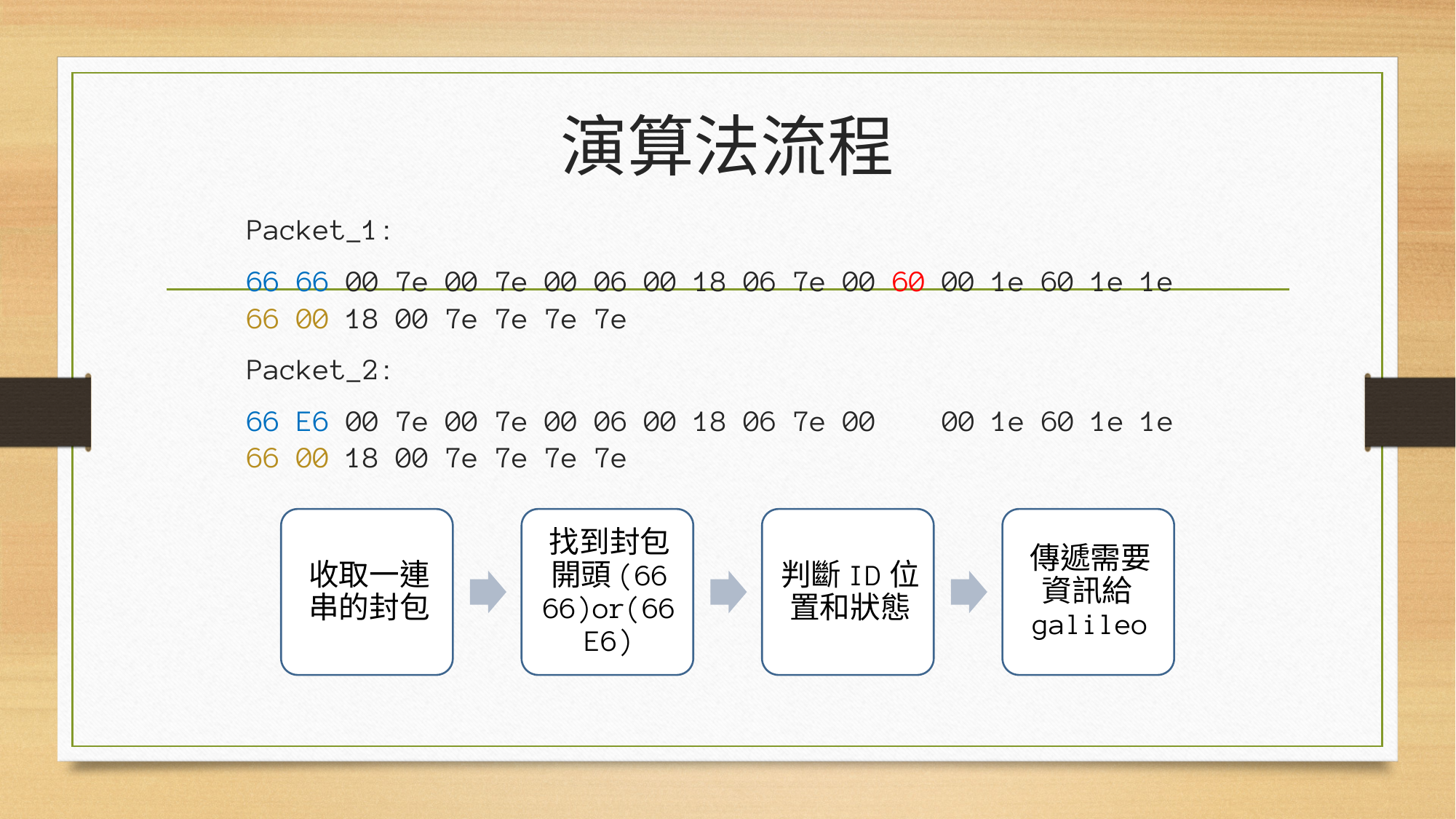

# 演算法流程
Packet_1:
66 66 00 7e 00 7e 00 06 00 18 06 7e 00 60 00 1e 60 1e 1e 66 00 18 00 7e 7e 7e 7e
Packet_2:
66 E6 00 7e 00 7e 00 06 00 18 06 7e 00    00 1e 60 1e 1e 66 00 18 00 7e 7e 7e 7e

收取一連串的封包

找到封包開頭(66 66)or(66 E6)

判斷ID位置和狀態

傳遞需要資訊給galileo